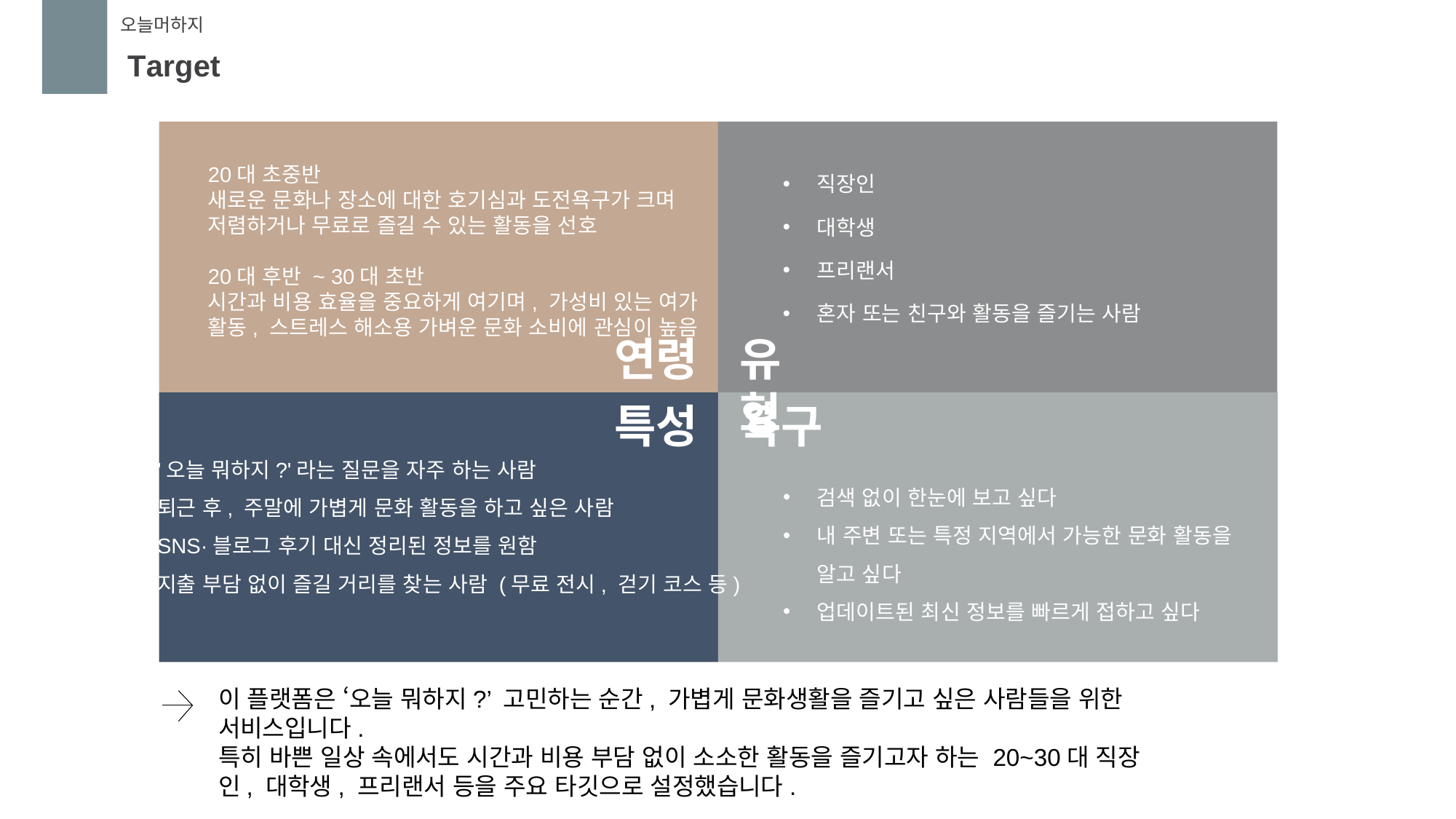

오늘머하지
Target

직장인
대학생
프리랜서
혼자 또는 친구와 활동을 즐기는 사람
20대 초중반
새로운 문화나 장소에 대한 호기심과 도전욕구가 크며
저렴하거나 무료로 즐길 수 있는 활동을 선호

20대 후반 ~ 30대 초반
시간과 비용 효율을 중요하게 여기며, 가성비 있는 여가 활동, 스트레스 해소용 가벼운 문화 소비에 관심이 높음
연령
유형

특성
욕구
'오늘 뭐하지?'라는 질문을 자주 하는 사람
퇴근 후, 주말에 가볍게 문화 활동을 하고 싶은 사람
SNS·블로그 후기 대신 정리된 정보를 원함
지출 부담 없이 즐길 거리를 찾는 사람 (무료 전시, 걷기 코스 등)

검색 없이 한눈에 보고 싶다
내 주변 또는 특정 지역에서 가능한 문화 활동을 알고 싶다
업데이트된 최신 정보를 빠르게 접하고 싶다
이 플랫폼은 ‘오늘 뭐하지?’ 고민하는 순간, 가볍게 문화생활을 즐기고 싶은 사람들을 위한 서비스입니다.
특히 바쁜 일상 속에서도 시간과 비용 부담 없이 소소한 활동을 즐기고자 하는 20~30대 직장인, 대학생, 프리랜서 등을 주요 타깃으로 설정했습니다.